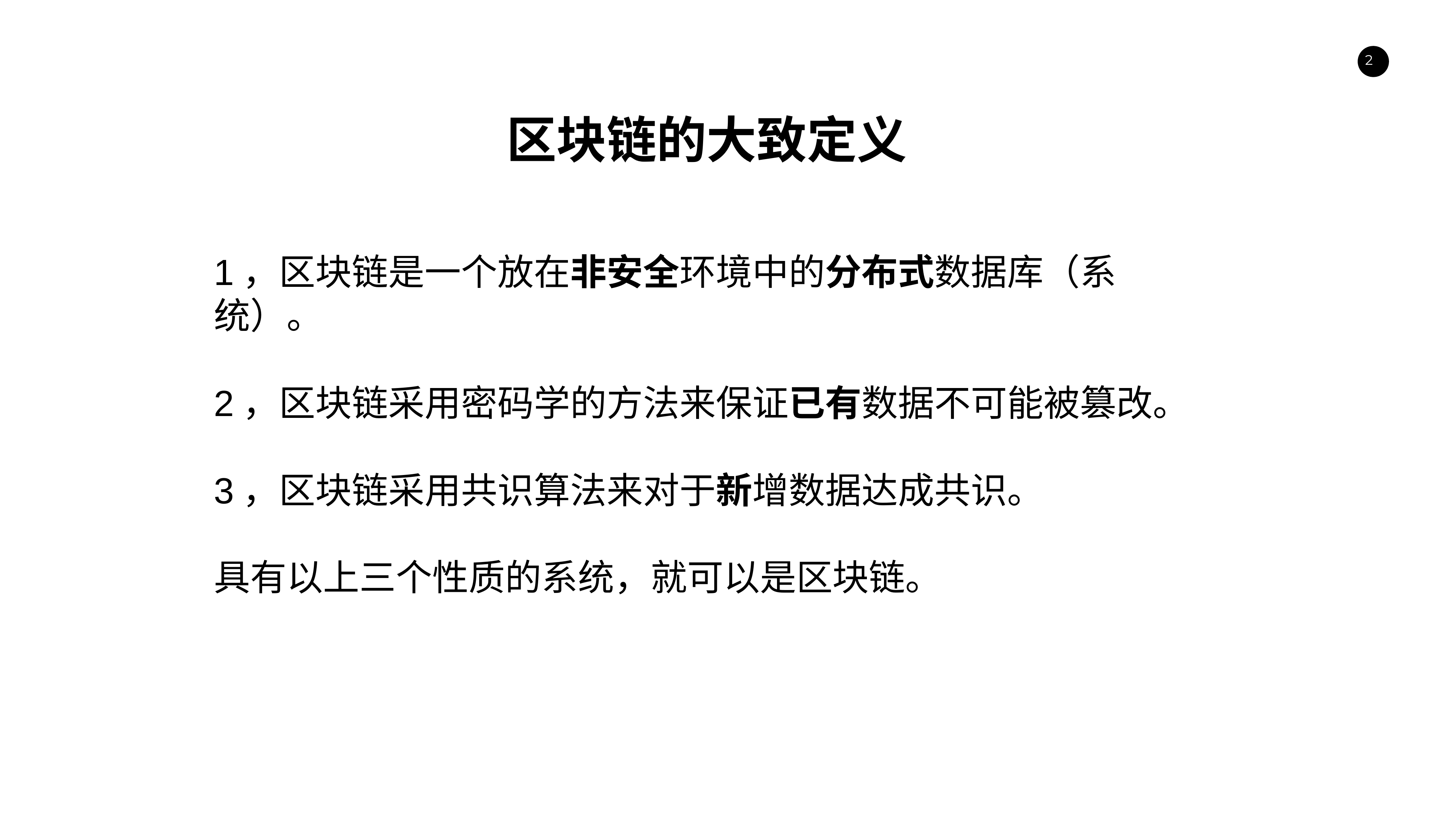

区块链的大致定义
1，区块链是一个放在非安全环境中的分布式数据库（系统）。

2，区块链采用密码学的方法来保证已有数据不可能被篡改。

3，区块链采用共识算法来对于新增数据达成共识。

具有以上三个性质的系统，就可以是区块链。